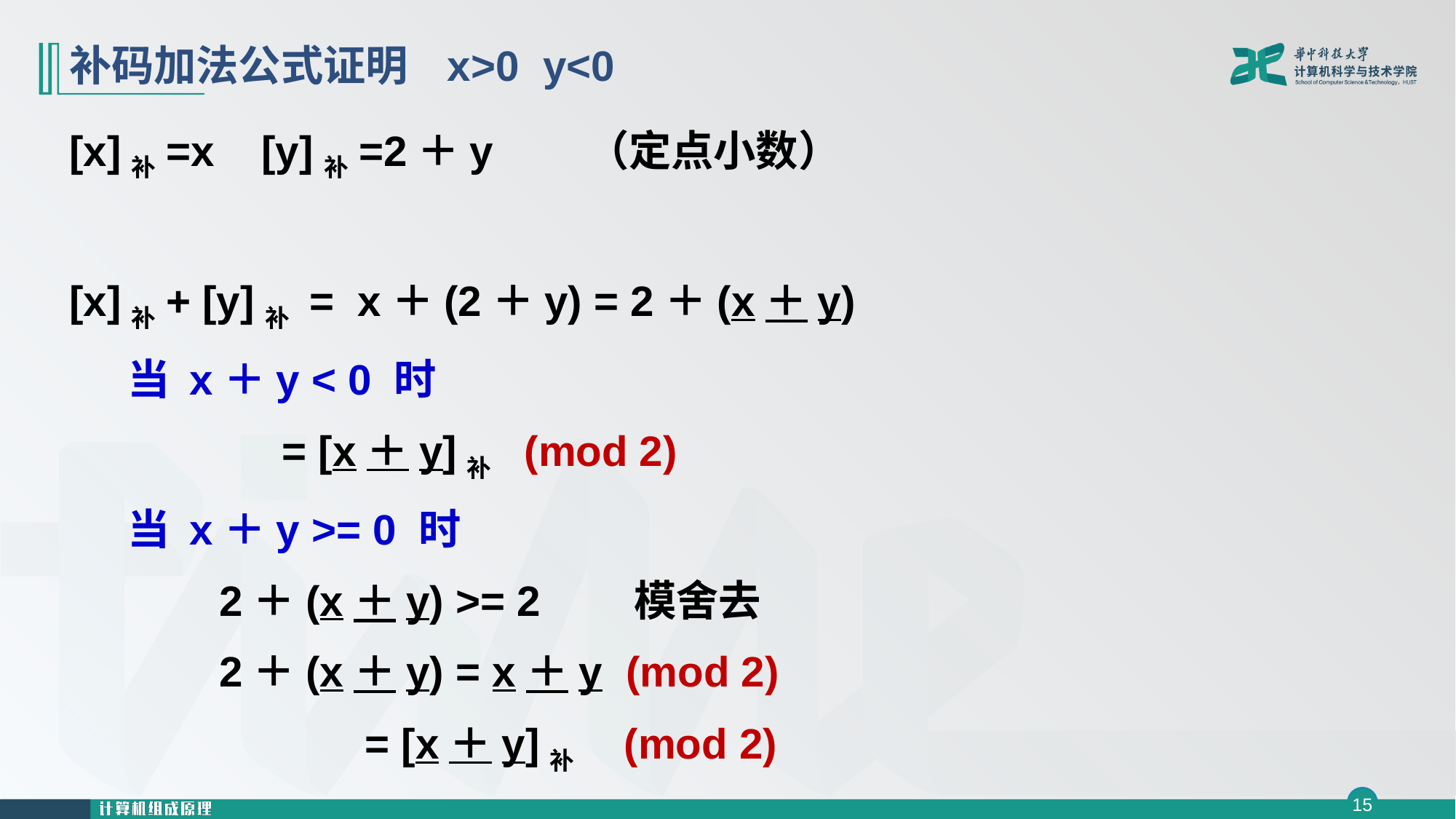

# 补码加法公式证明   x>0  y<0
[x]补=x    [y]补=2＋y       （定点小数）

[x]补+ [y]补 =  x＋(2＋y) = 2＋(x＋y)
     当 x＋y < 0 时
                  = [x＋y]补    (mod 2)
     当 x＋y >= 0 时
		2＋(x＋y) >= 2       模舍去
		2＋(x＋y) = x＋y  (mod 2)
                         = [x＋y]补       (mod 2)